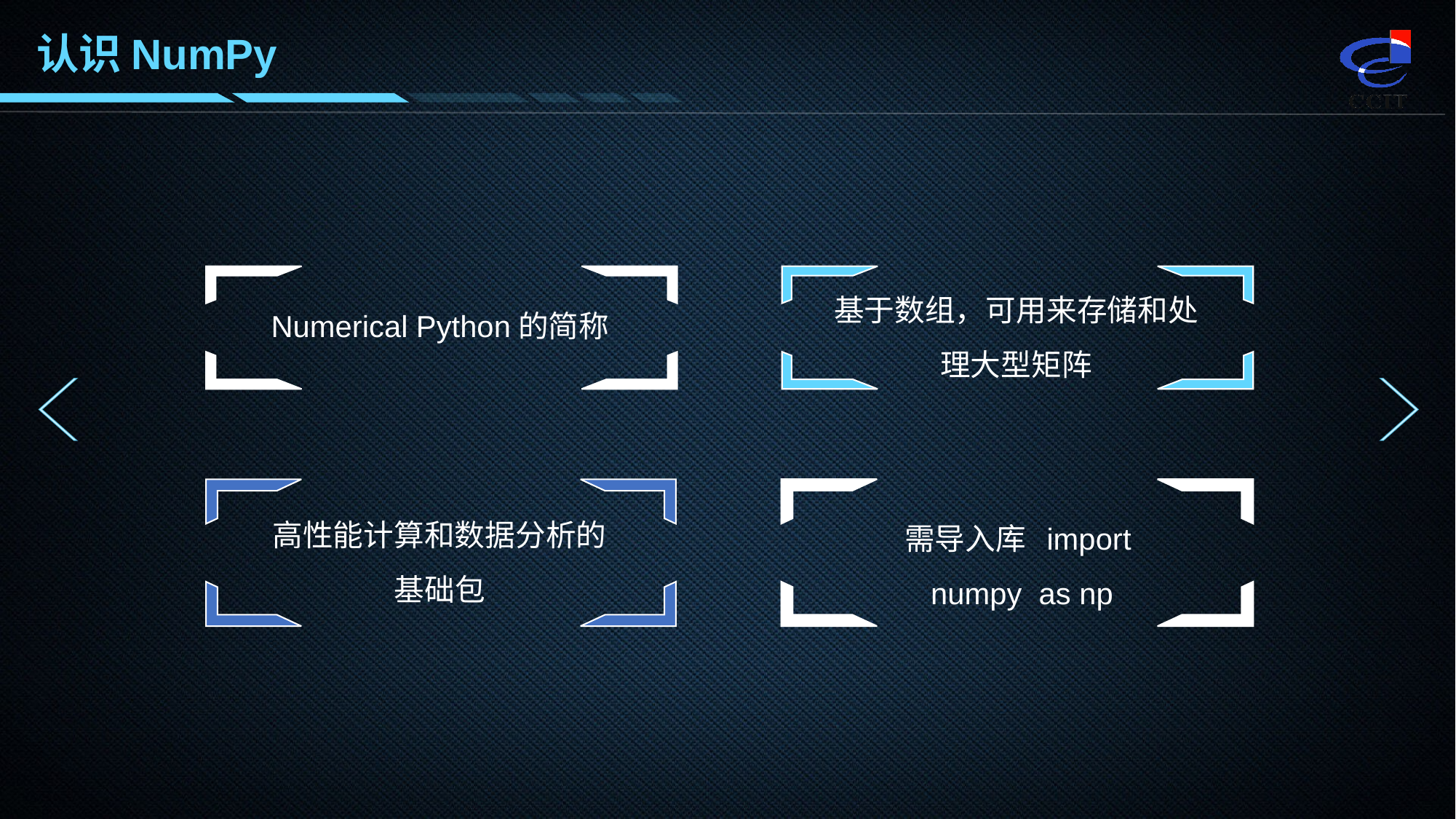

认识NumPy

Numerical Python的简称

基于数组，可用来存储和处理大型矩阵

需导入库  import  numpy  as np

高性能计算和数据分析的基础包